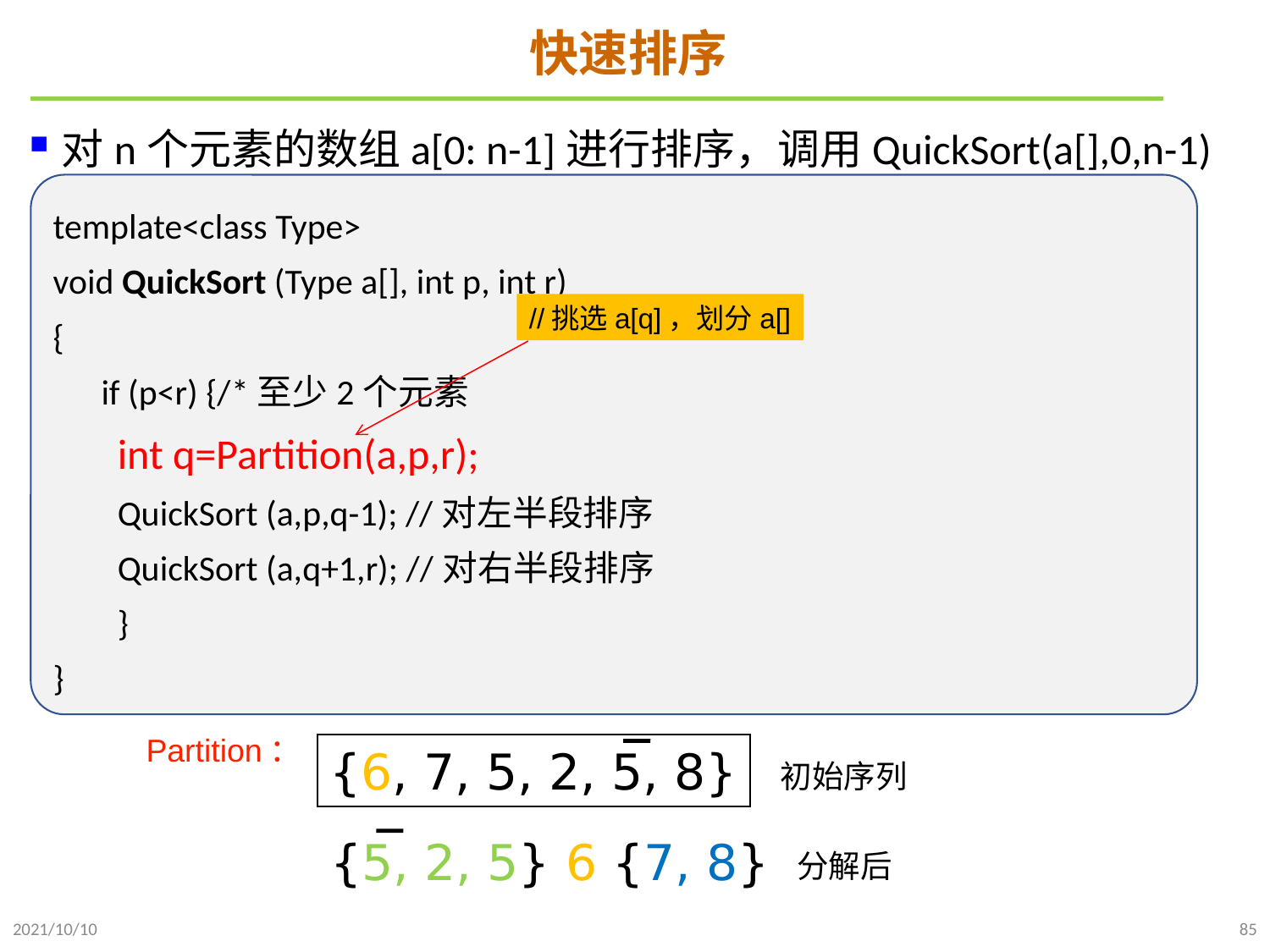

# 快速排序
对n个元素的数组a[0: n-1]进行排序，调用QuickSort(a[],0,n-1)

template<class Type>
void QuickSort (Type a[], int p, int r)
{
      if (p<r) {/*至少2个元素
        int q=Partition(a,p,r);
        QuickSort (a,p,q-1); //对左半段排序
        QuickSort (a,q+1,r); //对右半段排序
        }
}
//挑选a[q]，划分a[]
Partition：
{6, 7, 5, 2, 5, 8}

初始序列
{5, 2, 5} 6 {7, 8}

分解后

2021/10/10
85